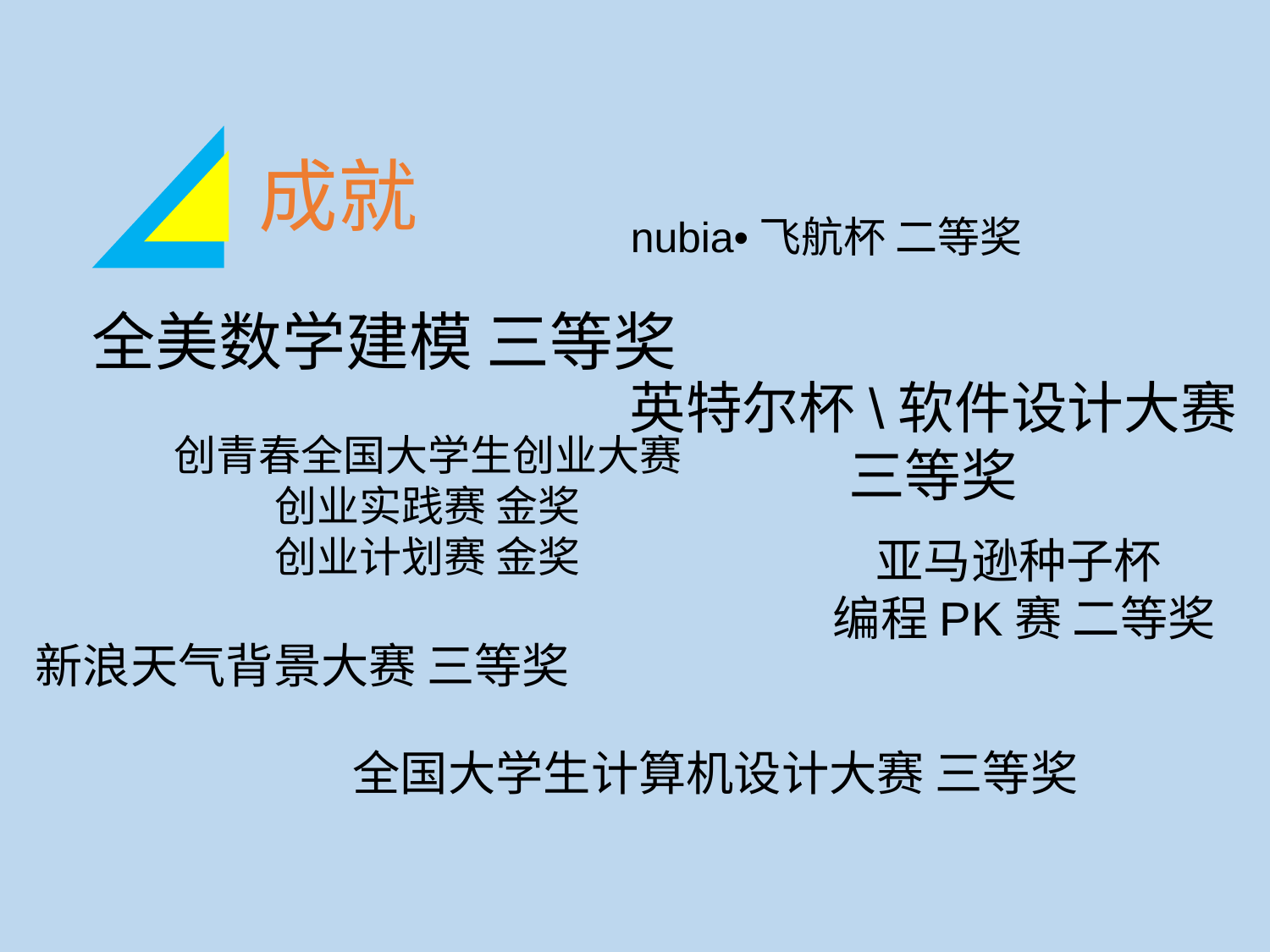

成就

nubia•飞航杯 二等奖
全美数学建模 三等奖
英特尔杯\软件设计大赛
三等奖
创青春全国大学生创业大赛
创业实践赛 金奖
创业计划赛 金奖
亚马逊种子杯
编程PK赛 二等奖
新浪天气背景大赛 三等奖
全国大学生计算机设计大赛 三等奖